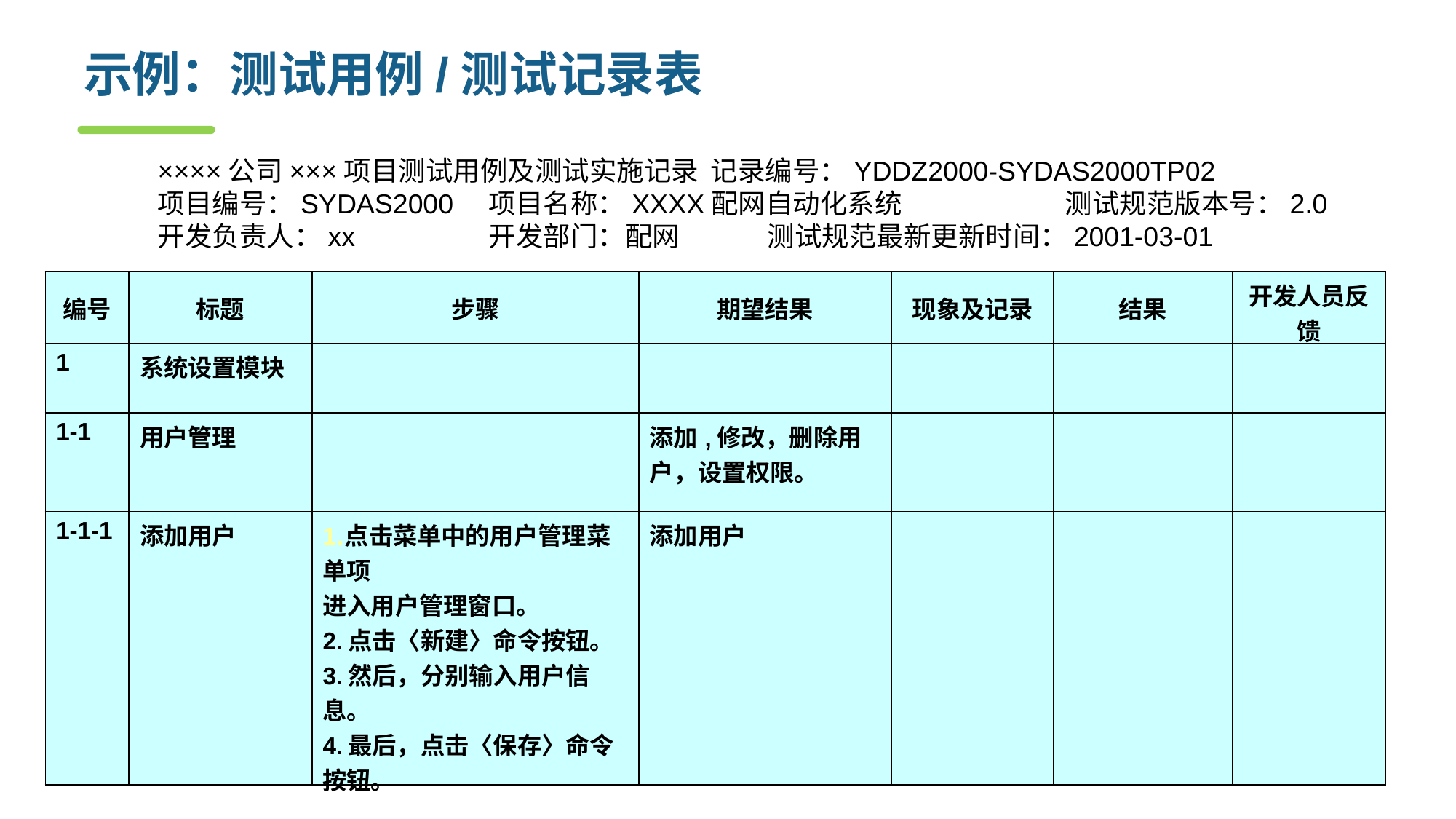

# 示例：测试用例/测试记录表
××××公司×××项目测试用例及测试实施记录  记录编号：YDDZ2000-SYDAS2000TP02
项目编号：SYDAS2000	项目名称：XXXX配网自动化系统	测试规范版本号：2.0
开发负责人：xx	开发部门：配网	测试规范最新更新时间：2001-03-01

| 编号 | 标题 | 步骤 | 期望结果 | 现象及记录 | 结果 | 开发人员反馈 |
| --- | --- | --- | --- | --- | --- | --- |
| 1 | 系统设置模块 |  |  |  |  |  |
| 1-1 | 用户管理 |  | 添加,修改，删除用户，设置权限。 |  |  |  |
| 1-1-1 | 添加用户 | 点击菜单中的用户管理菜单项 进入用户管理窗口。 2.点击〈新建〉命令按钮。 3.然后，分别输入用户信息。 4.最后，点击〈保存〉命令按钮。 | 添加用户 |  |  |  |

100